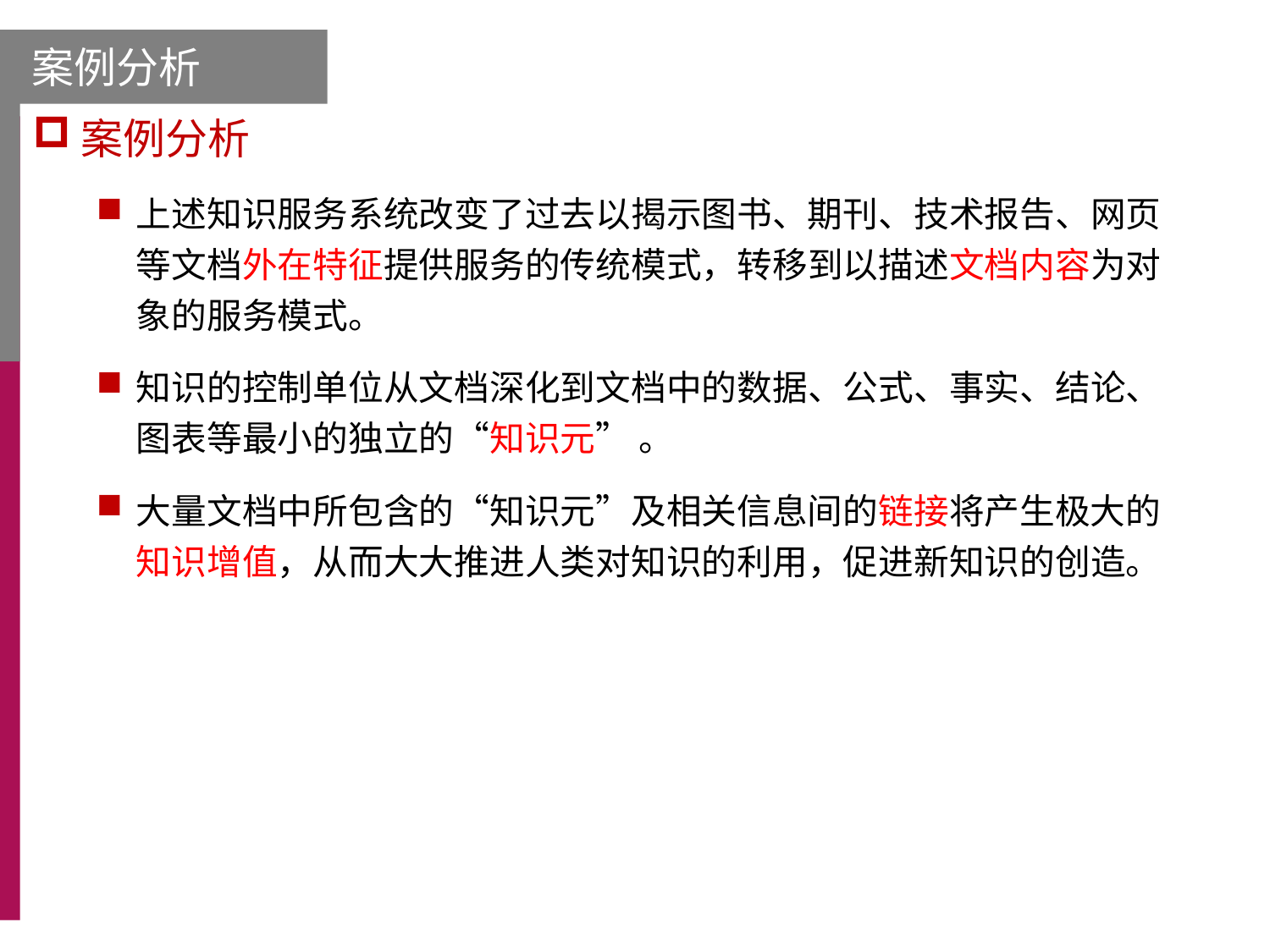

案例分析
案例分析
上述知识服务系统改变了过去以揭示图书、期刊、技术报告、网页等文档外在特征提供服务的传统模式，转移到以描述文档内容为对象的服务模式。
知识的控制单位从文档深化到文档中的数据、公式、事实、结论、图表等最小的独立的“知识元” 。
大量文档中所包含的“知识元”及相关信息间的链接将产生极大的知识增值，从而大大推进人类对知识的利用，促进新知识的创造。

48